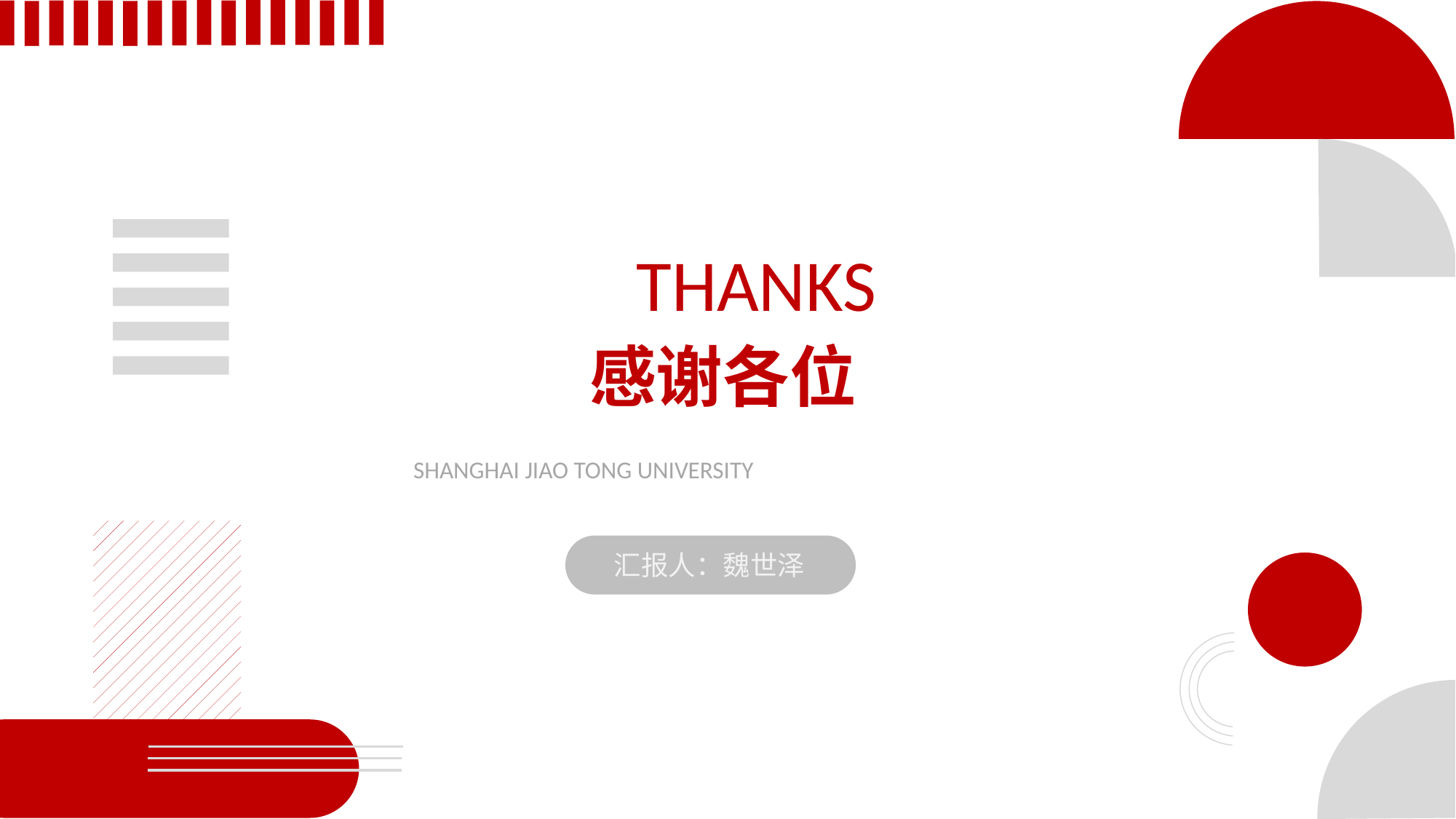

THANKS

感谢各位
SHANGHAI JIAO TONG UNIVERSITY

汇报人：魏世泽